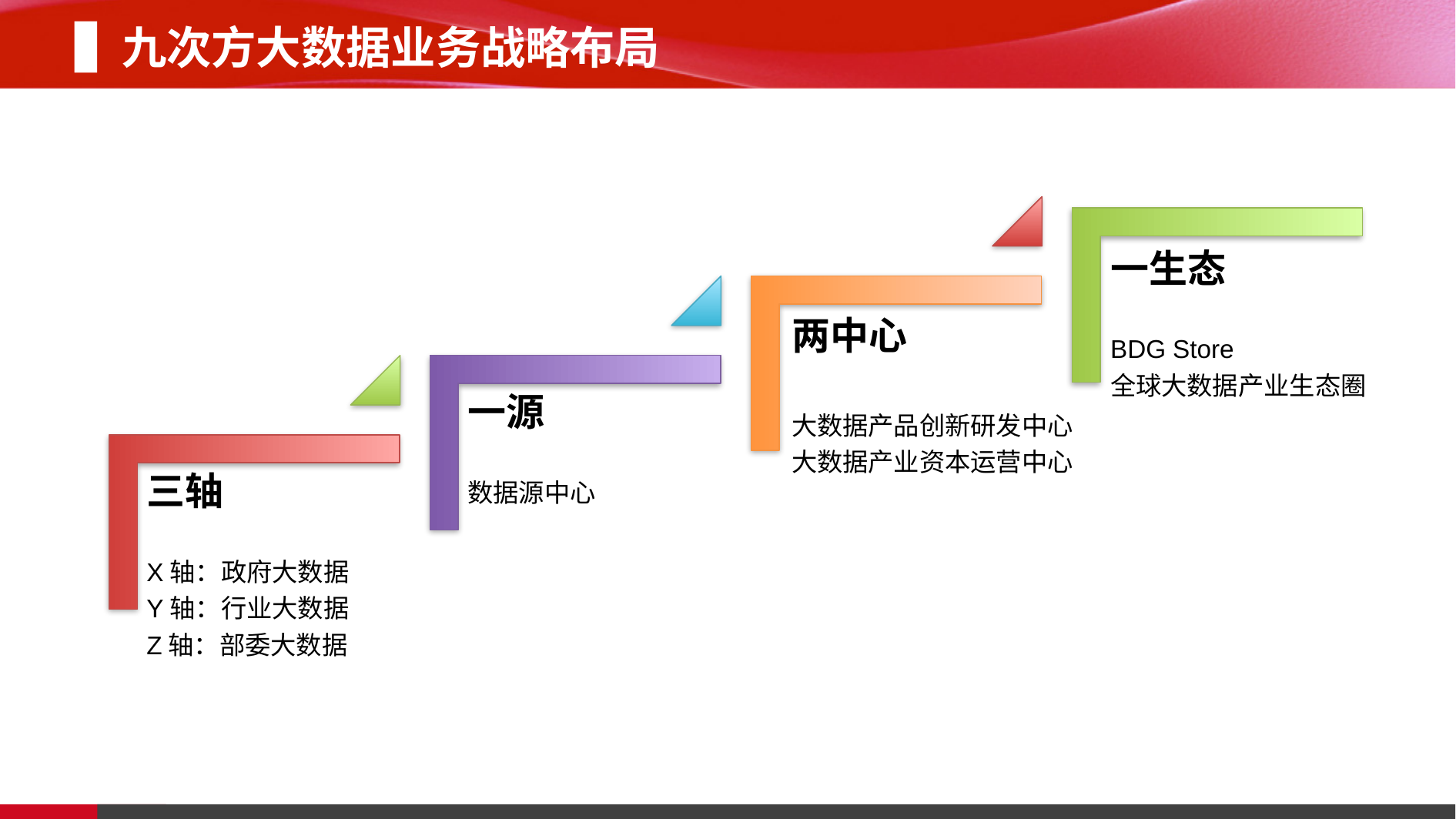

九次方大数据业务战略布局

一生态

BDG Store
全球大数据产业生态圈

两中心

大数据产品创新研发中心
大数据产业资本运营中心

一源

数据源中心
三轴

X轴：政府大数据
Y轴：行业大数据
Z轴：部委大数据